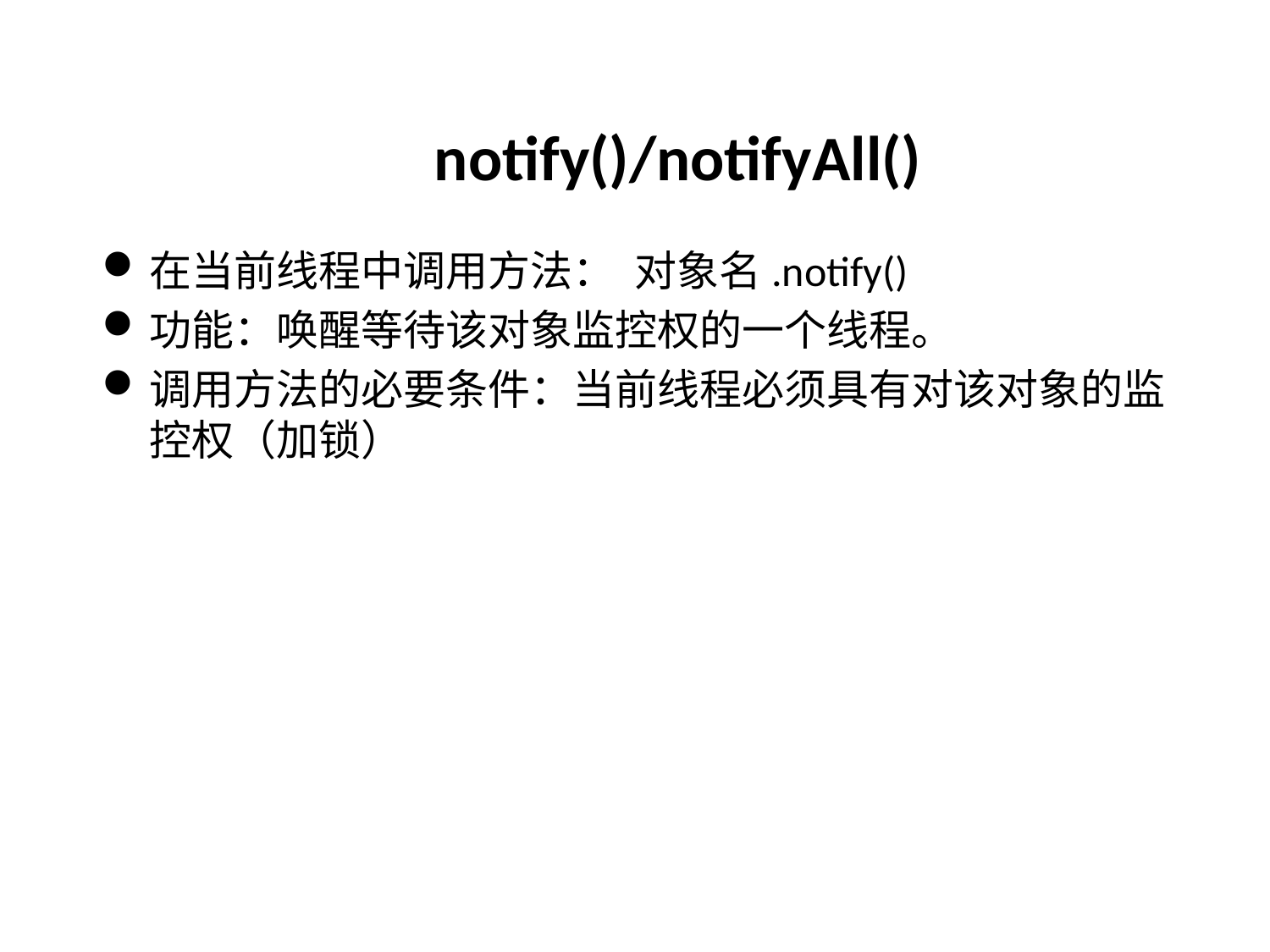

# notify()/notifyAll()
在当前线程中调用方法：  对象名.notify()
功能：唤醒等待该对象监控权的一个线程。
调用方法的必要条件：当前线程必须具有对该对象的监控权（加锁）